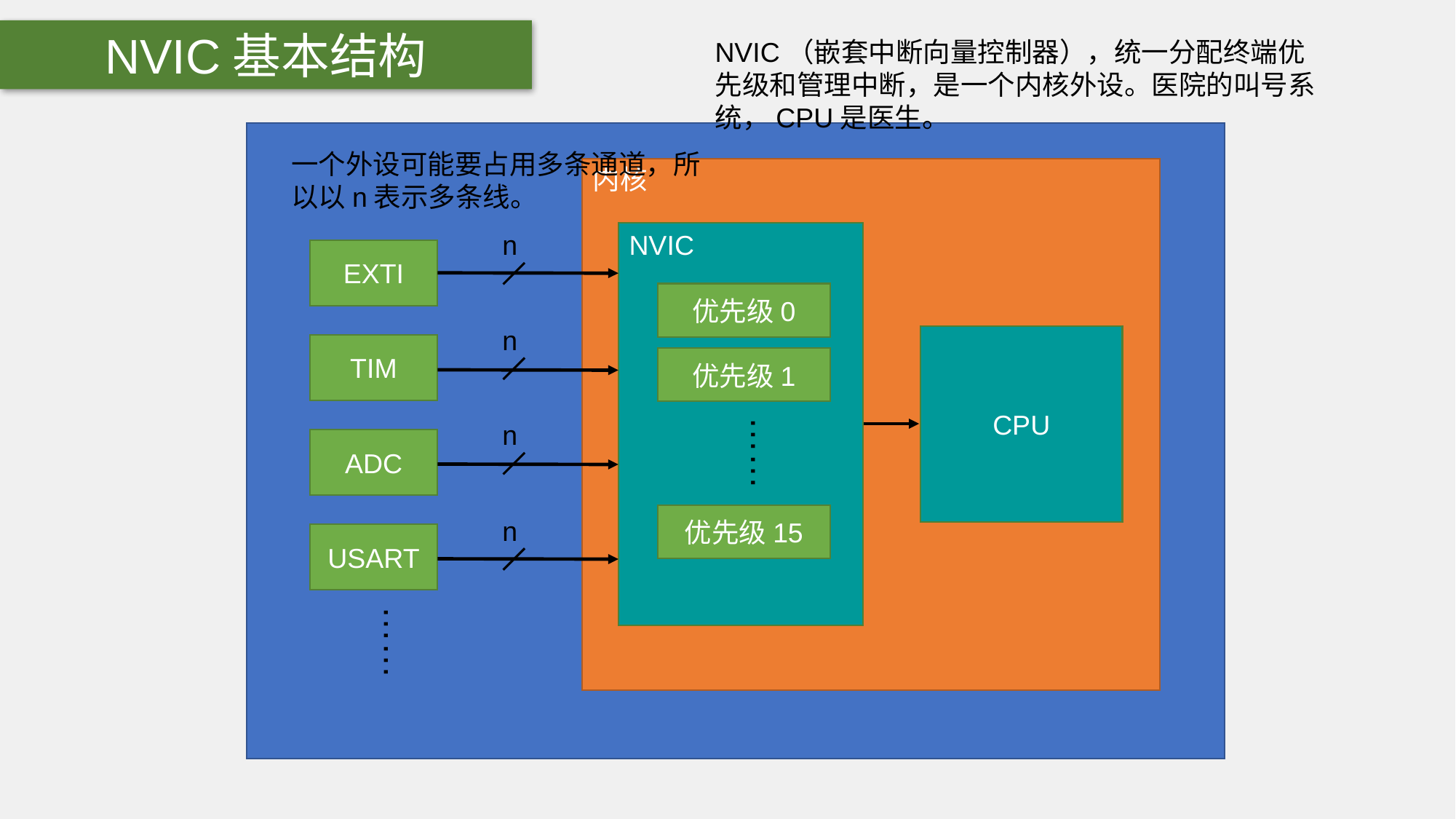

NVIC基本结构
NVIC（嵌套中断向量控制器），统一分配终端优先级和管理中断，是一个内核外设。医院的叫号系统，CPU是医生。

一个外设可能要占用多条通道，所以以n表示多条线。
内核

n
NVIC

EXTI
优先级0
n
CPU
TIM
优先级1
n
……
ADC
优先级15
n
USART
……